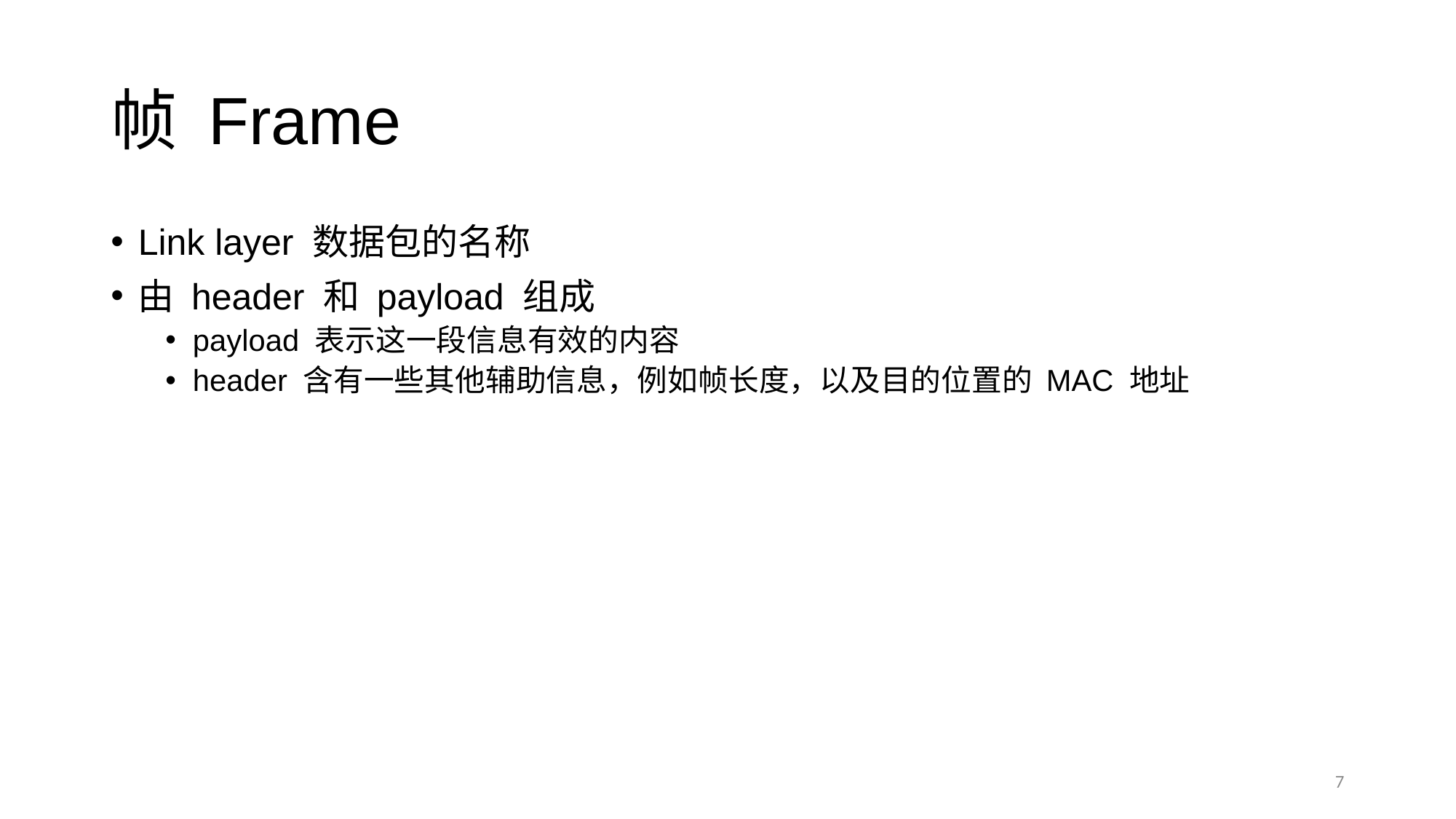

# 帧 Frame
Link layer 数据包的名称
由 header 和 payload 组成
payload 表示这一段信息有效的内容
header 含有一些其他辅助信息，例如帧长度，以及目的位置的 MAC 地址
7